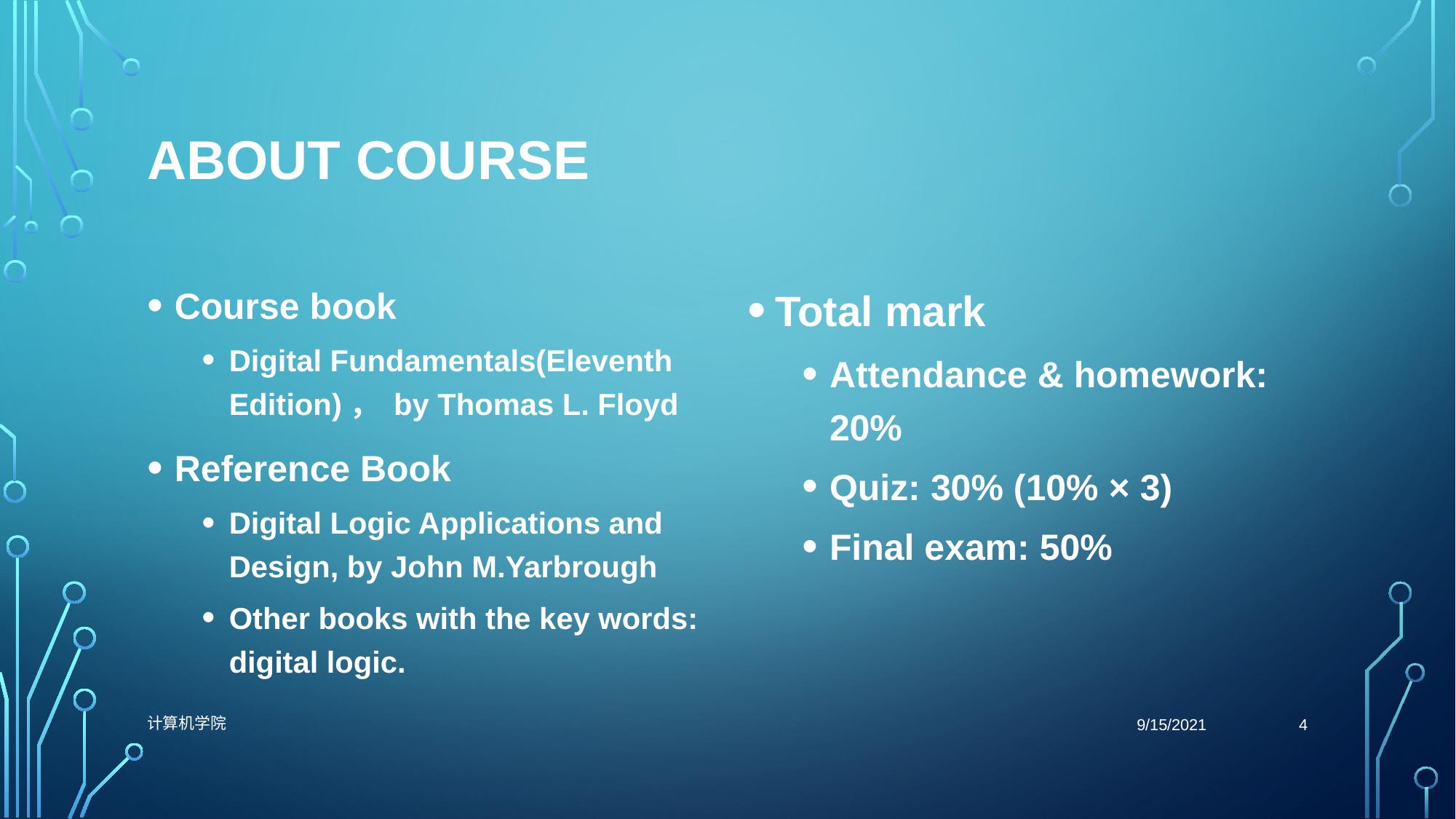

# About Course
Course book
Digital Fundamentals(Eleventh Edition)， by Thomas L. Floyd
Reference Book
Digital Logic Applications and Design, by John M.Yarbrough
Other books with the key words: digital logic.

Total mark
Attendance & homework: 20%
Quiz: 30% (10% × 3)
Final exam: 50%

4
计算机学院
9/15/2021